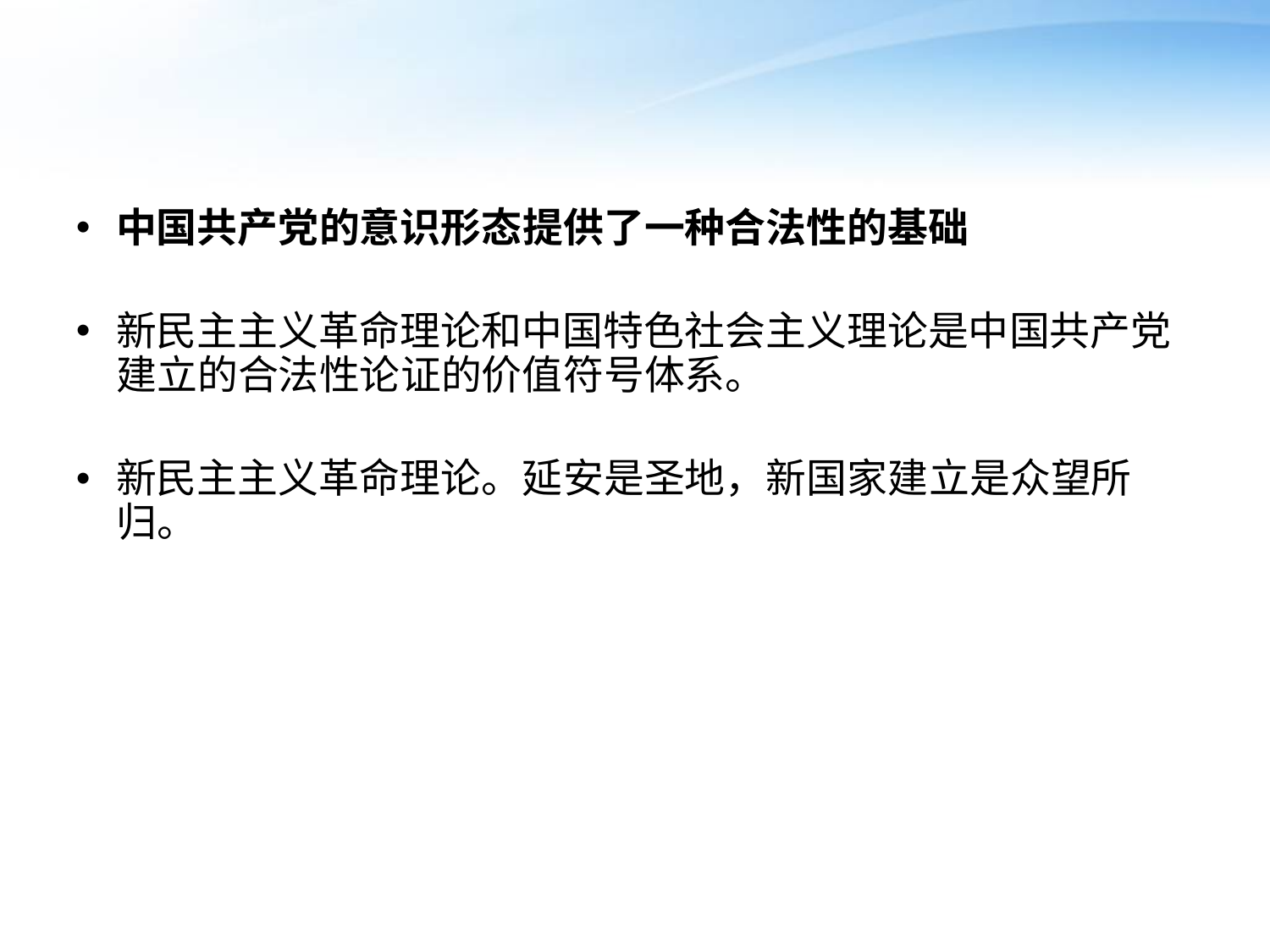

#
中国共产党的意识形态提供了一种合法性的基础

新民主主义革命理论和中国特色社会主义理论是中国共产党建立的合法性论证的价值符号体系。

新民主主义革命理论。延安是圣地，新国家建立是众望所归。